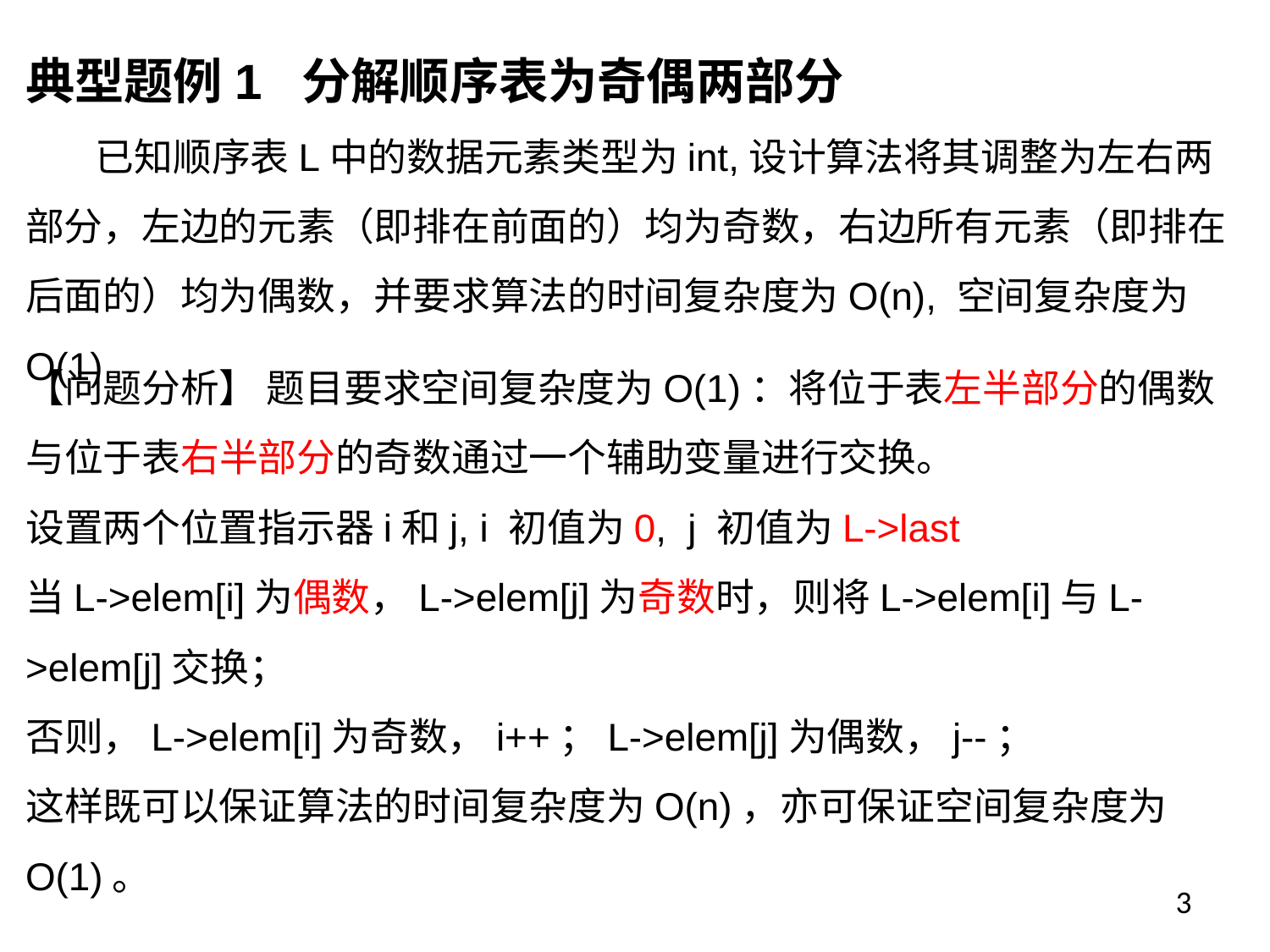

典型题例1  分解顺序表为奇偶两部分
       已知顺序表L中的数据元素类型为int,设计算法将其调整为左右两部分，左边的元素（即排在前面的）均为奇数，右边所有元素（即排在后面的）均为偶数，并要求算法的时间复杂度为O(n), 空间复杂度为O(1)
【问题分析】 题目要求空间复杂度为O(1)：将位于表左半部分的偶数与位于表右半部分的奇数通过一个辅助变量进行交换。
设置两个位置指示器i和j, i 初值为0,  j 初值为L->last
当L->elem[i]为偶数，L->elem[j]为奇数时，则将L->elem[i]与L->elem[j]交换；
否则，L->elem[i]为奇数，i++；L->elem[j]为偶数，j--；
这样既可以保证算法的时间复杂度为O(n)，亦可保证空间复杂度为O(1)。
3